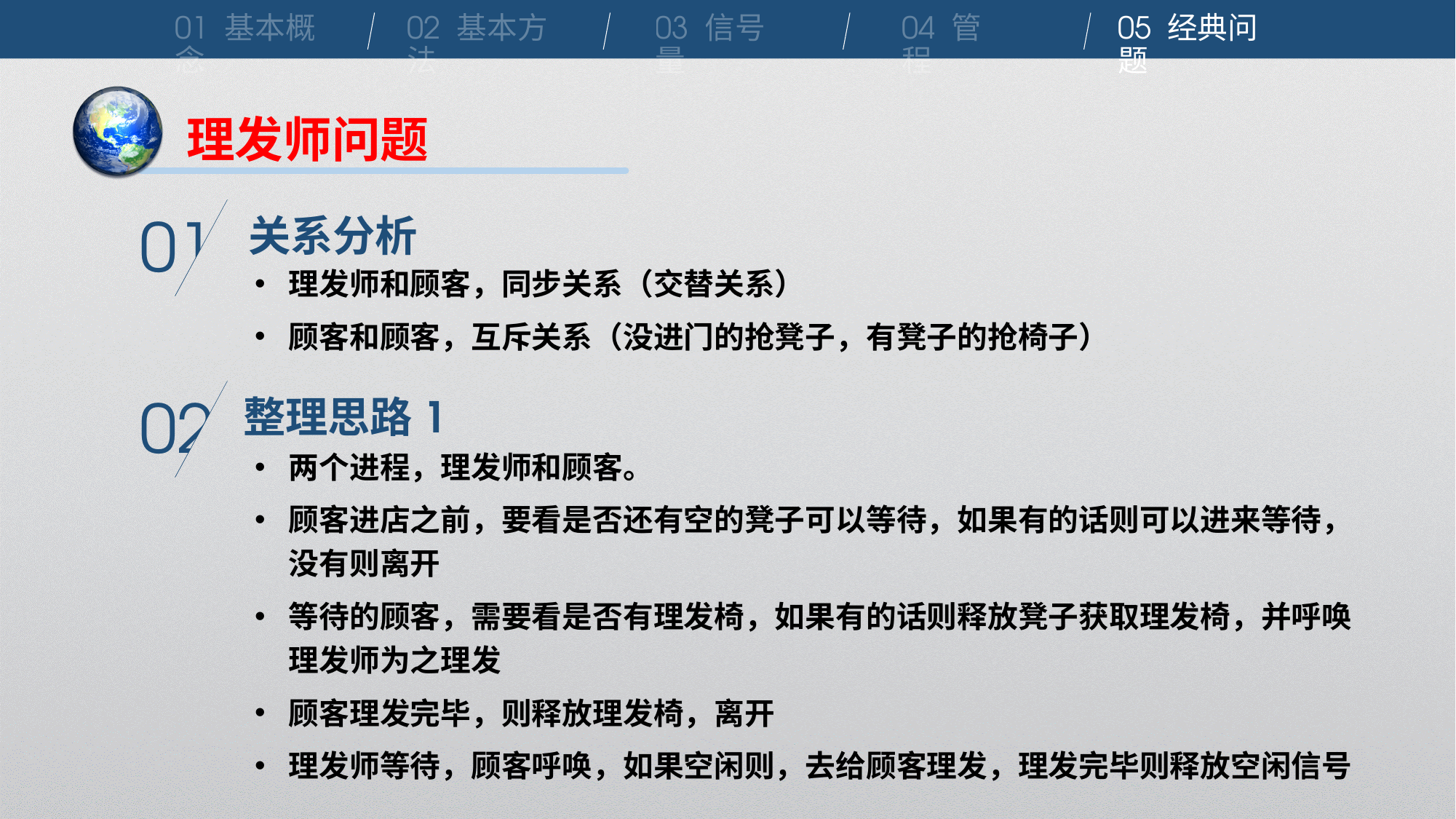

01 基本概念
02 基本方法
03 信号量
04 管程
05 经典问题
理发师问题
关系分析

01
理发师和顾客，同步关系（交替关系）
顾客和顾客，互斥关系（没进门的抢凳子，有凳子的抢椅子）
整理思路1

02
两个进程，理发师和顾客。
顾客进店之前，要看是否还有空的凳子可以等待，如果有的话则可以进来等待，没有则离开
等待的顾客，需要看是否有理发椅，如果有的话则释放凳子获取理发椅，并呼唤理发师为之理发
顾客理发完毕，则释放理发椅，离开
理发师等待，顾客呼唤，如果空闲则，去给顾客理发，理发完毕则释放空闲信号